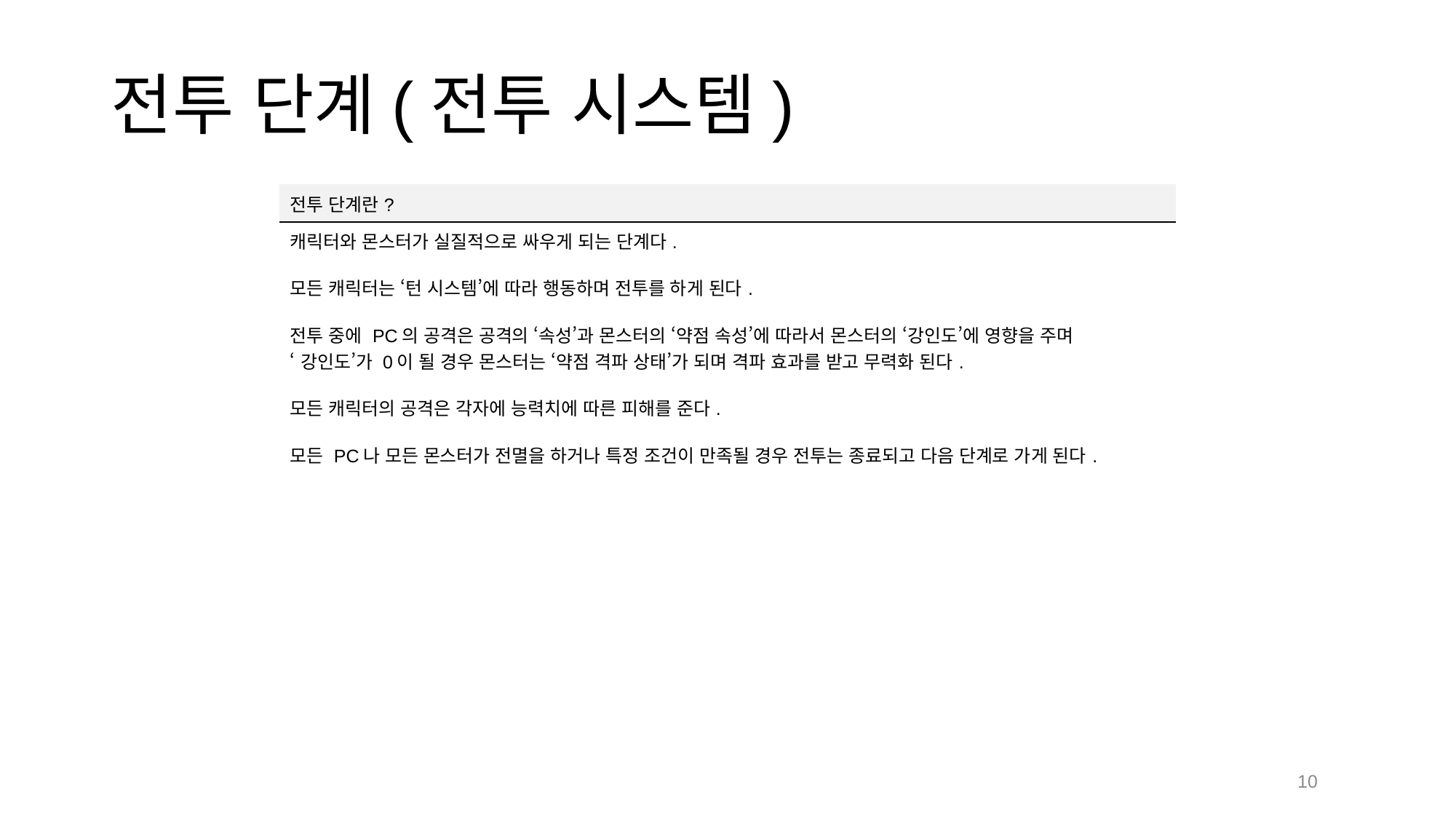

# 전투 단계(전투 시스템)
| 전투 단계란? |
| --- |
| 캐릭터와 몬스터가 실질적으로 싸우게 되는 단계다. 모든 캐릭터는 ‘턴 시스템’에 따라 행동하며 전투를 하게 된다. 전투 중에 PC의 공격은 공격의 ‘속성’과 몬스터의 ‘약점 속성’에 따라서 몬스터의 ‘강인도’에 영향을 주며 ‘강인도’가 0이 될 경우 몬스터는 ‘약점 격파 상태’가 되며 격파 효과를 받고 무력화 된다. 모든 캐릭터의 공격은 각자에 능력치에 따른 피해를 준다. 모든 PC나 모든 몬스터가 전멸을 하거나 특정 조건이 만족될 경우 전투는 종료되고 다음 단계로 가게 된다. |
10